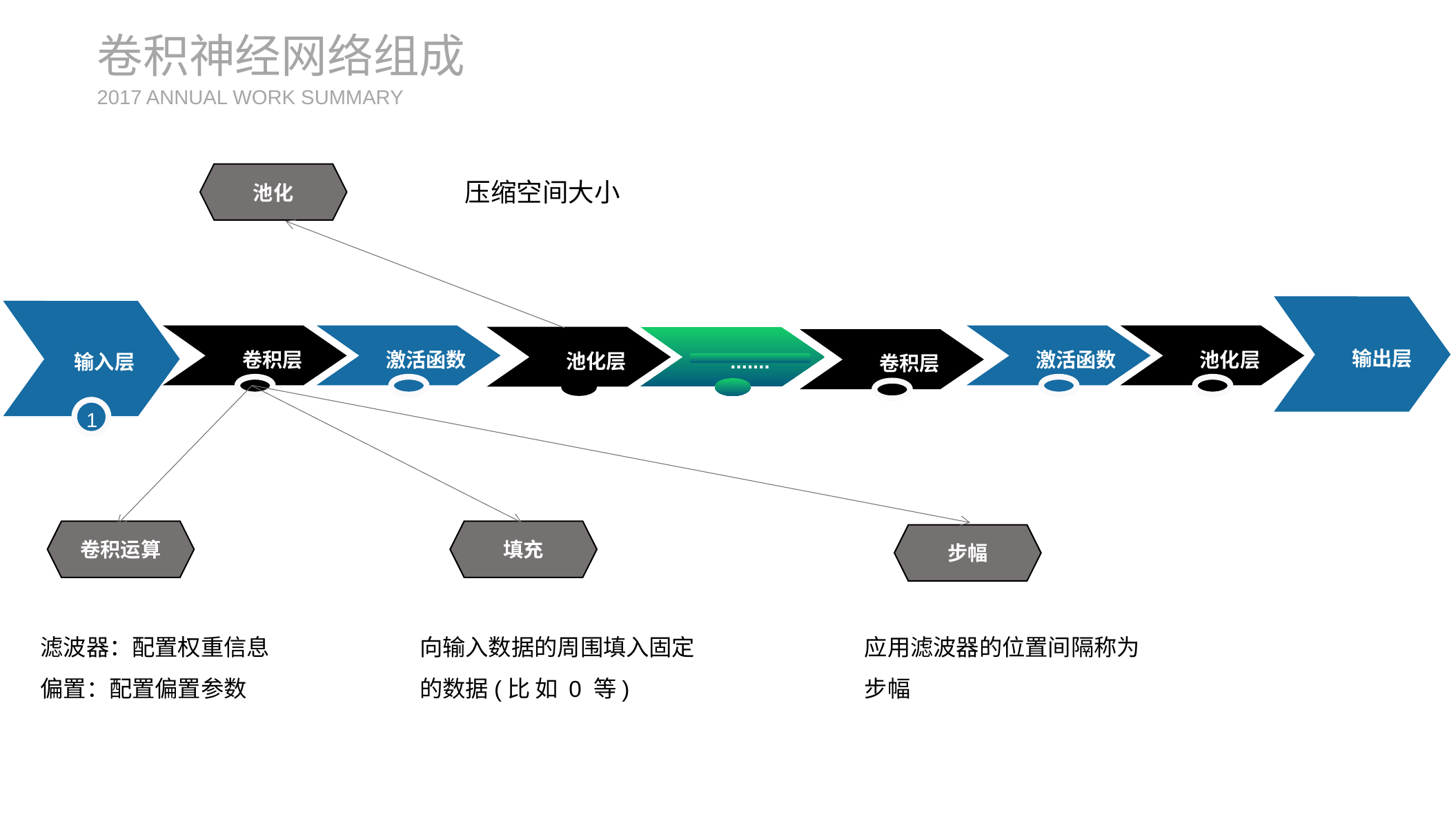

卷积神经网络组成
2017 ANNUAL WORK SUMMARY
池化
压缩空间大小

输出层

输入层

卷积层

激活函数

激活函数

池化层

池化层

.......

卷积层

1
卷积运算
填充
步幅
滤波器：配置权重信息
偏置：配置偏置参数
向输入数据的周围填入固定的数据(比 如 0 等)
应用滤波器的位置间隔称为步幅